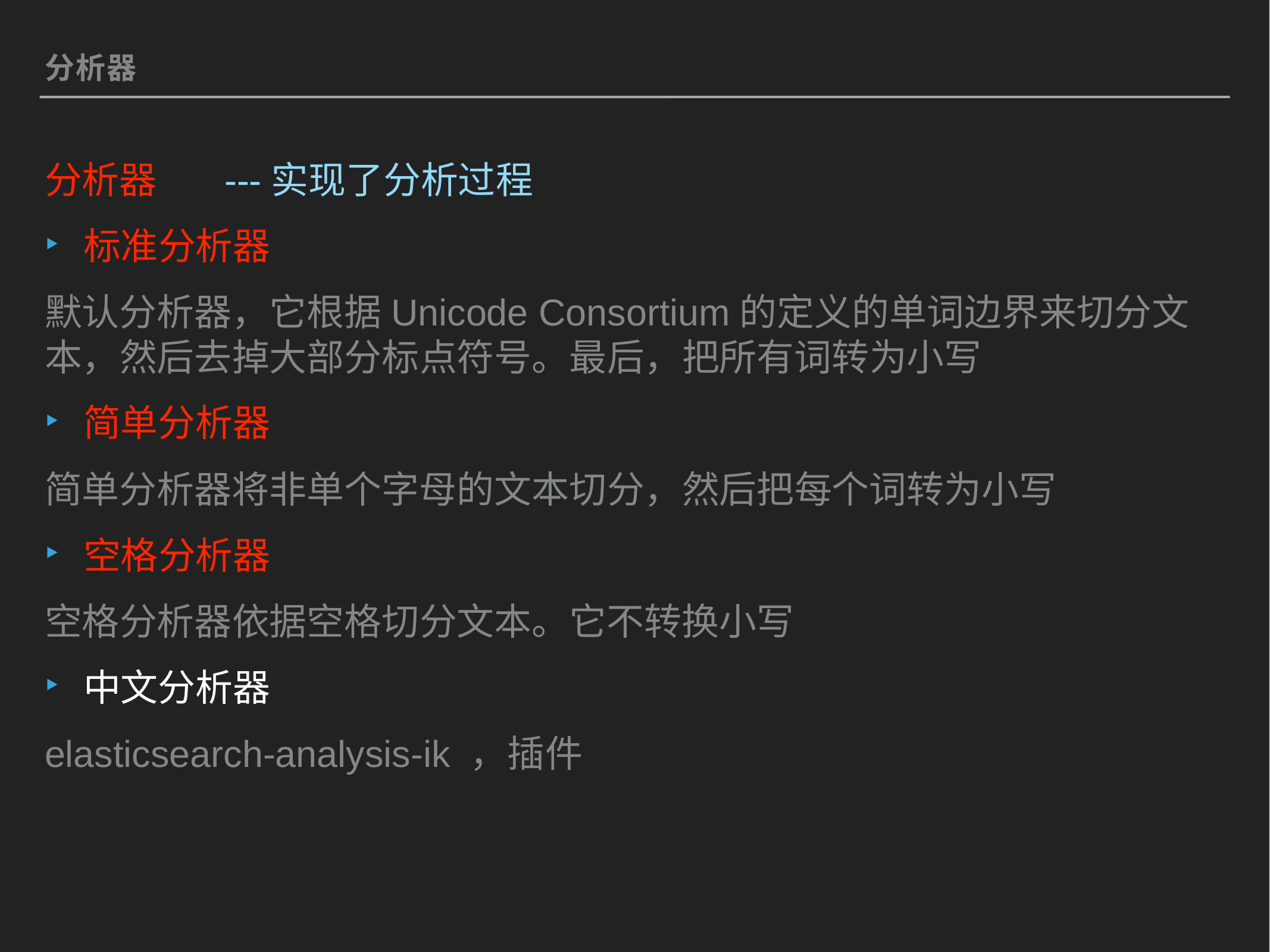

分析器
分析器       ---实现了分析过程
标准分析器
默认分析器，它根据Unicode Consortium的定义的单词边界来切分文本，然后去掉大部分标点符号。最后，把所有词转为小写
简单分析器
简单分析器将非单个字母的文本切分，然后把每个词转为小写
空格分析器
空格分析器依据空格切分文本。它不转换小写
中文分析器
elasticsearch-analysis-ik ，插件